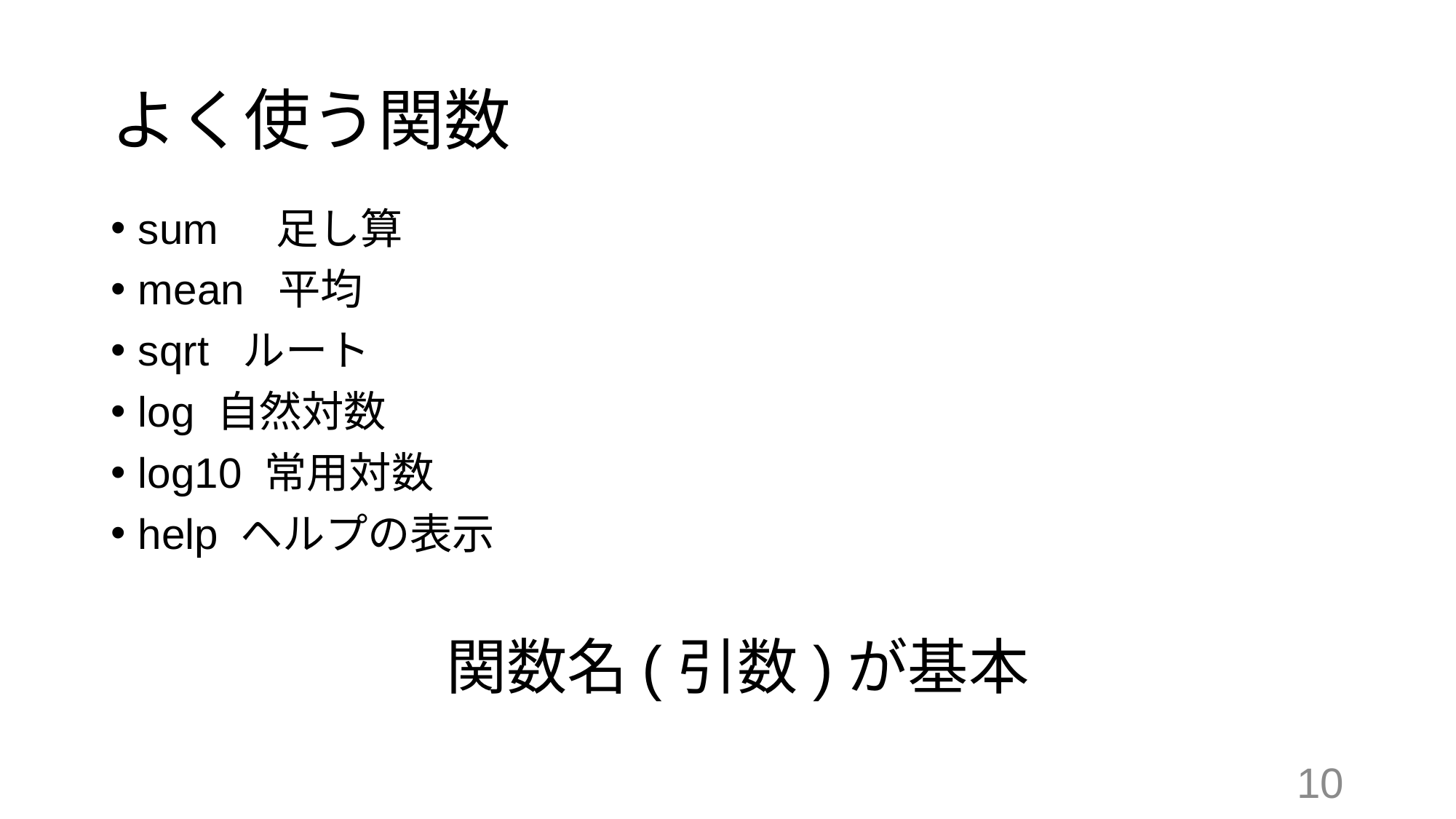

# よく使う関数
sum    足し算
mean  平均
sqrt  ルート
log 自然対数
log10 常用対数
help ヘルプの表示
関数名(引数)が基本
10